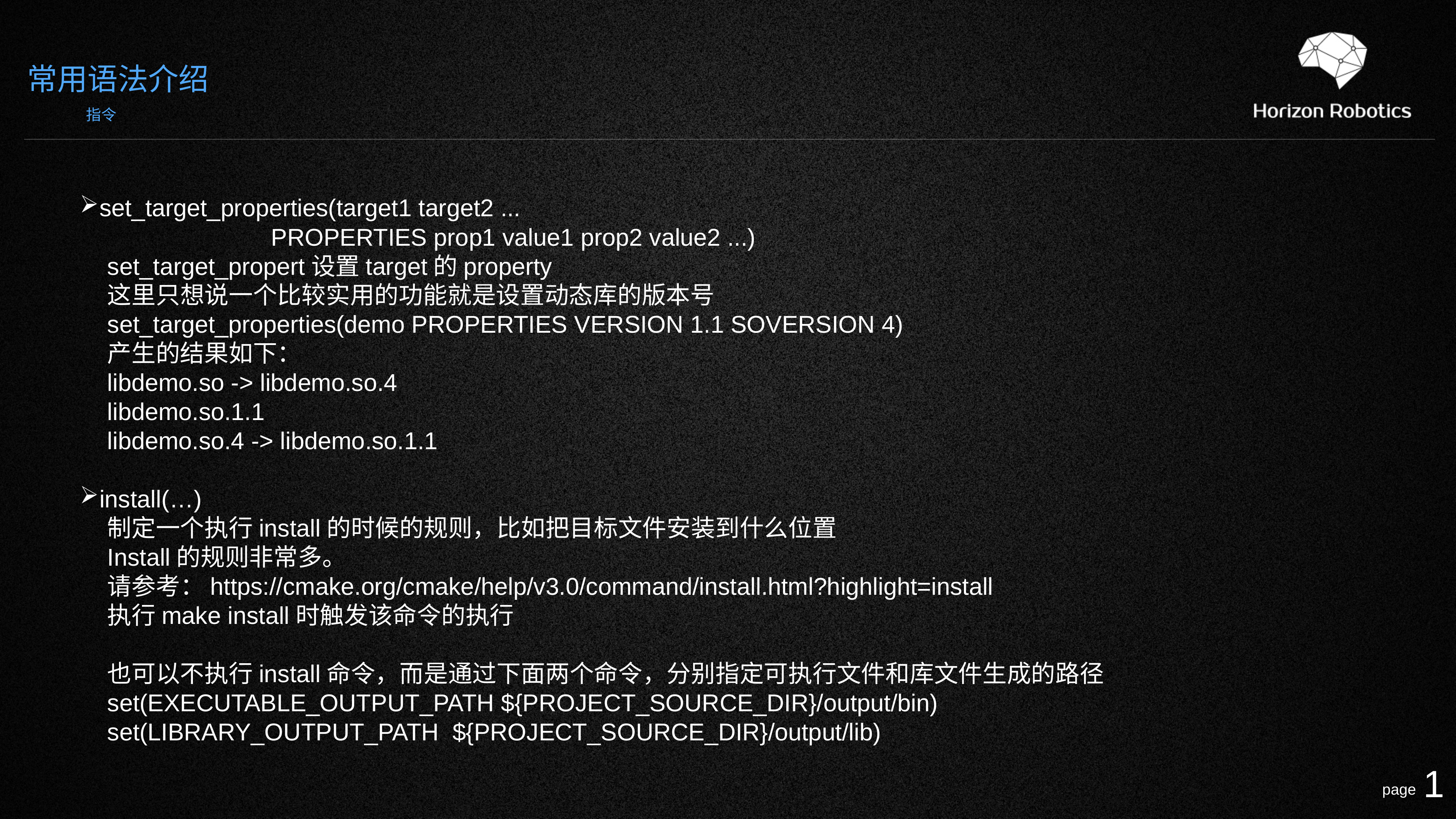

常用语法介绍
指令

set_target_properties(target1 target2 ...
PROPERTIES prop1 value1 prop2 value2 ...)
set_target_propert设置target的property
这里只想说一个比较实用的功能就是设置动态库的版本号
set_target_properties(demo PROPERTIES VERSION 1.1 SOVERSION 4)
产生的结果如下：
libdemo.so -> libdemo.so.4
libdemo.so.1.1
libdemo.so.4 -> libdemo.so.1.1

install(…)
制定一个执行install的时候的规则，比如把目标文件安装到什么位置
Install的规则非常多。
请参考：https://cmake.org/cmake/help/v3.0/command/install.html?highlight=install
执行make install时触发该命令的执行

也可以不执行install命令，而是通过下面两个命令，分别指定可执行文件和库文件生成的路径
set(EXECUTABLE_OUTPUT_PATH ${PROJECT_SOURCE_DIR}/output/bin)
set(LIBRARY_OUTPUT_PATH  ${PROJECT_SOURCE_DIR}/output/lib)
1
page